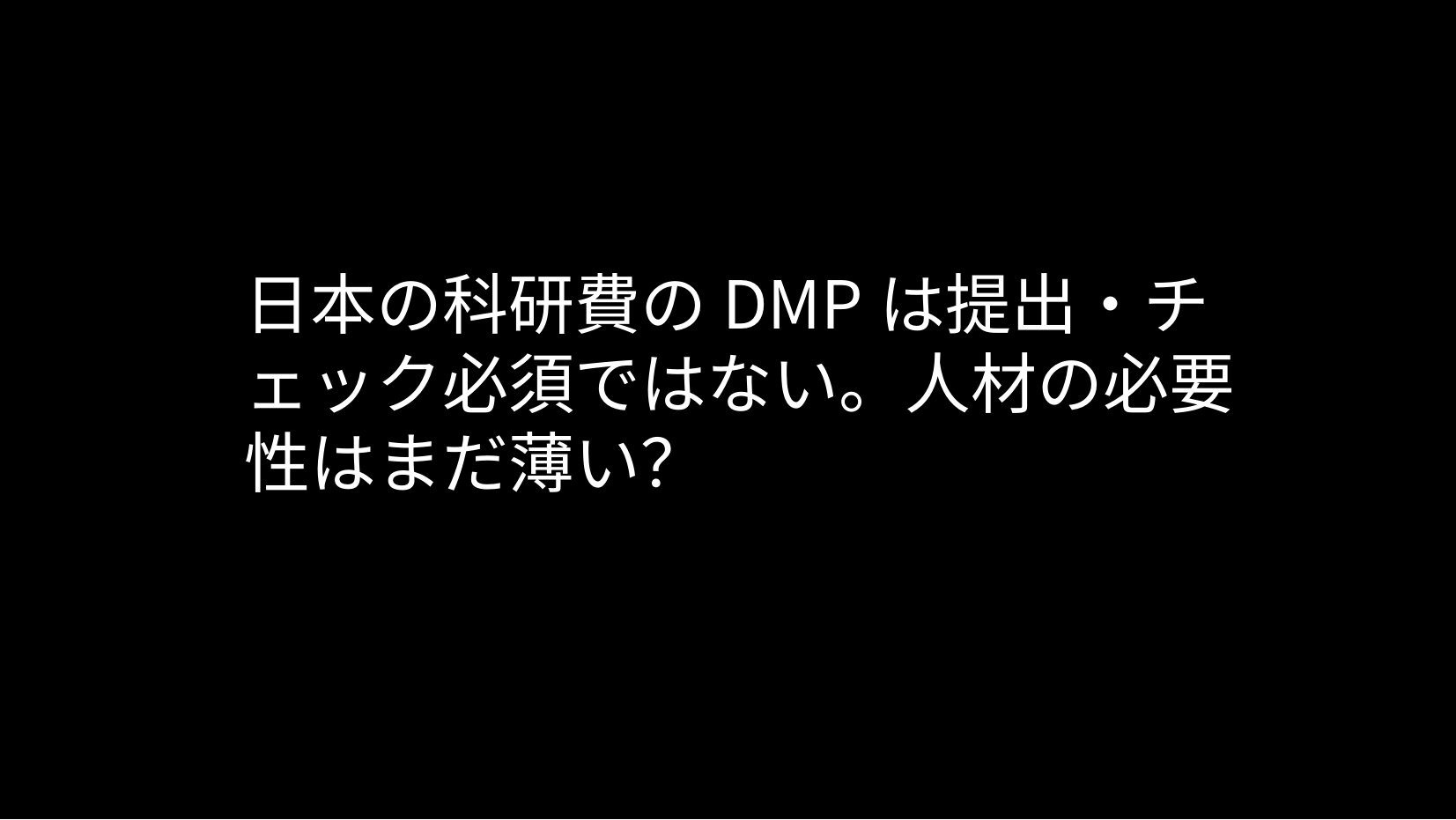

日本の科研費のDMPは提出・チェック必須ではない。人材の必要性はまだ薄い？